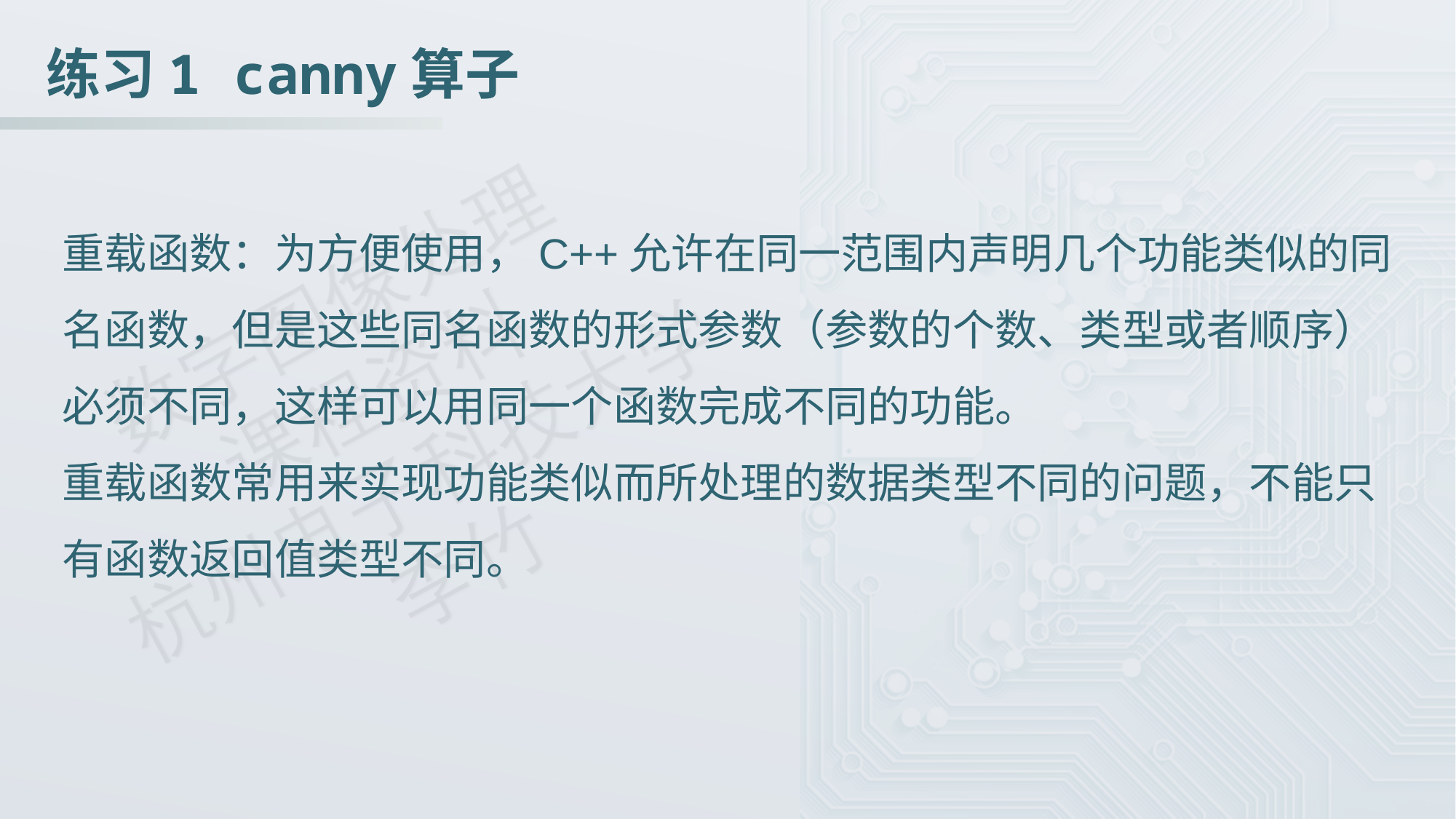

练习1 canny算子

重载函数：为方便使用，C++允许在同一范围内声明几个功能类似的同名函数，但是这些同名函数的形式参数（参数的个数、类型或者顺序）必须不同，这样可以用同一个函数完成不同的功能。
重载函数常用来实现功能类似而所处理的数据类型不同的问题，不能只有函数返回值类型不同。